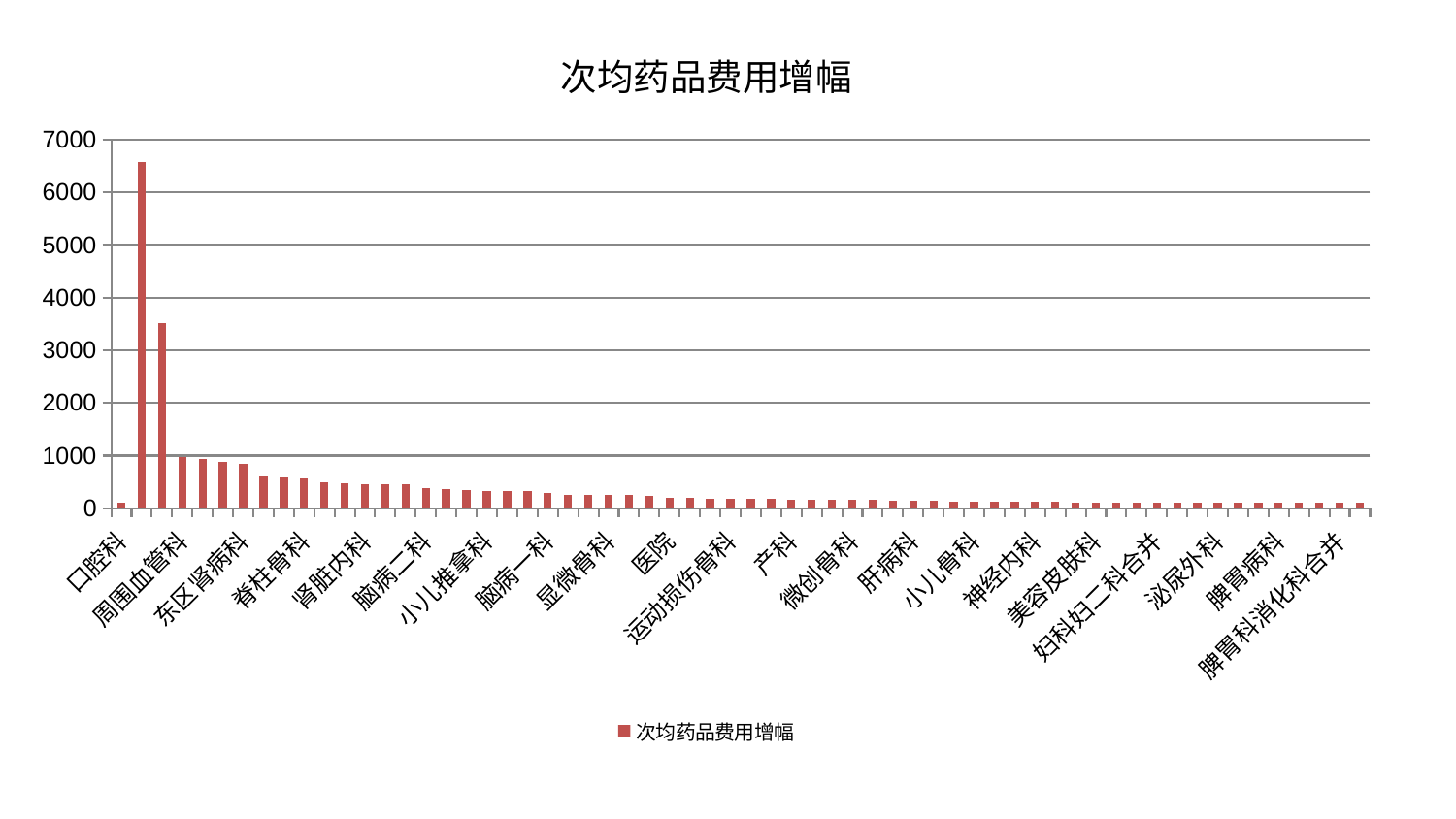

### Chart: 次均药品费用增幅

| Category | 次均药品费用增幅 |
|---|---|
| 口腔科 | 100.0 |
| 儿科 | 6567.22105418534 |
| 眼科 | 3514.7808515468814 |
| 周围血管科 | 974.7107701561855 |
| 肛肠科 | 927.708264901671 |
| 风湿病科 | 881.8534368679581 |
| 东区肾病科 | 841.0699181896141 |
| 关节骨科 | 605.2973601703361 |
| 呼吸内科 | 579.5373899107615 |
| 脊柱骨科 | 570.6795707643935 |
| 脑病三科 | 500.9804384799483 |
| 消化内科 | 466.16922213735245 |
| 肾脏内科 | 459.81882538223243 |
| 肝胆外科 | 457.4027534080034 |
| 妇二科 | 456.4116726243838 |
| 脑病二科 | 384.7688869651459 |
| 肾病科 | 356.54495121567095 |
| 肿瘤内科 | 346.86551296405224 |
| 小儿推拿科 | 337.17178204978603 |
| 皮肤科 | 330.8674367729637 |
| 创伤骨科 | 323.52883952766194 |
| 脑病一科 | 292.2212282313018 |
| 心病四科 | 260.595158594002 |
| 胸外科 | 256.8467979401734 |
| 显微骨科 | 253.37540219987767 |
| 老年医学科 | 252.8913620602623 |
| 综合内科 | 242.55258579342484 |
| 医院 | 205.50682565017803 |
| 乳腺甲状腺外科 | 205.0821262936723 |
| 康复科 | 183.7579924647625 |
| 运动损伤骨科 | 179.07256587225962 |
| 推拿科 | 179.0410100782645 |
| 中医经典科 | 172.769051595659 |
| 产科 | 165.62589044163357 |
| 重症医学科 | 162.36964080552954 |
| 普通外科 | 160.24225114855224 |
| 微创骨科 | 156.07177875409994 |
| 内分泌科 | 154.73729429109795 |
| 东区重症医学科 | 148.3494728101138 |
| 肝病科 | 137.10363300951335 |
| 骨科 | 135.1256263189982 |
| 心血管内科 | 130.4579058461574 |
| 小儿骨科 | 130.3598079431774 |
| 中医外治中心 | 128.7002638797241 |
| 针灸科 | 127.90957632384324 |
| 神经内科 | 121.54995591909264 |
| 心病三科 | 120.98029627934724 |
| 心病一科 | 116.01816538842252 |
| 美容皮肤科 | 115.6684568004608 |
| 男科 | 114.74100596459101 |
| 身心医学科 | 113.4259290121502 |
| 妇科妇二科合并 | 111.95331806947702 |
| 血液科 | 111.85185363174664 |
| 西区重症医学科 | 111.6282845468921 |
| 泌尿外科 | 110.54603470975934 |
| 治未病中心 | 109.44531028582432 |
| 耳鼻喉科 | 105.90872941996825 |
| 脾胃病科 | 105.0526701737747 |
| 心病二科 | 104.19484078186282 |
| 神经外科 | 103.96902438592117 |
| 脾胃科消化科合并 | 103.9449784245148 |
| 妇科 | 101.95513235449879 |
18